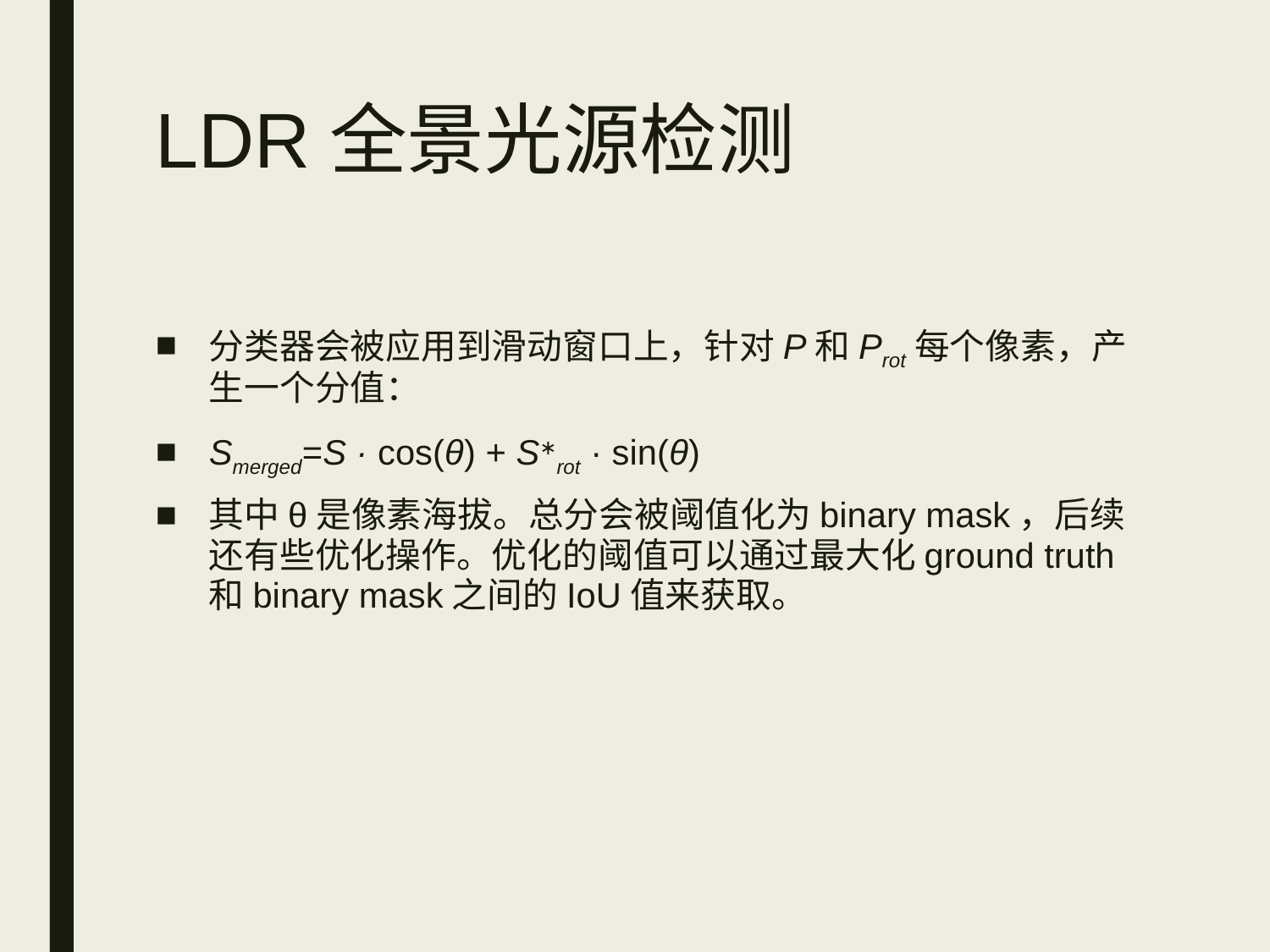

# LDR全景光源检测
分类器会被应用到滑动窗口上，针对P和Prot每个像素，产生一个分值：
Smerged=S · cos(θ) + S∗rot · sin(θ)
其中θ是像素海拔。总分会被阈值化为binary mask，后续还有些优化操作。优化的阈值可以通过最大化ground truth和binary mask之间的IoU值来获取。